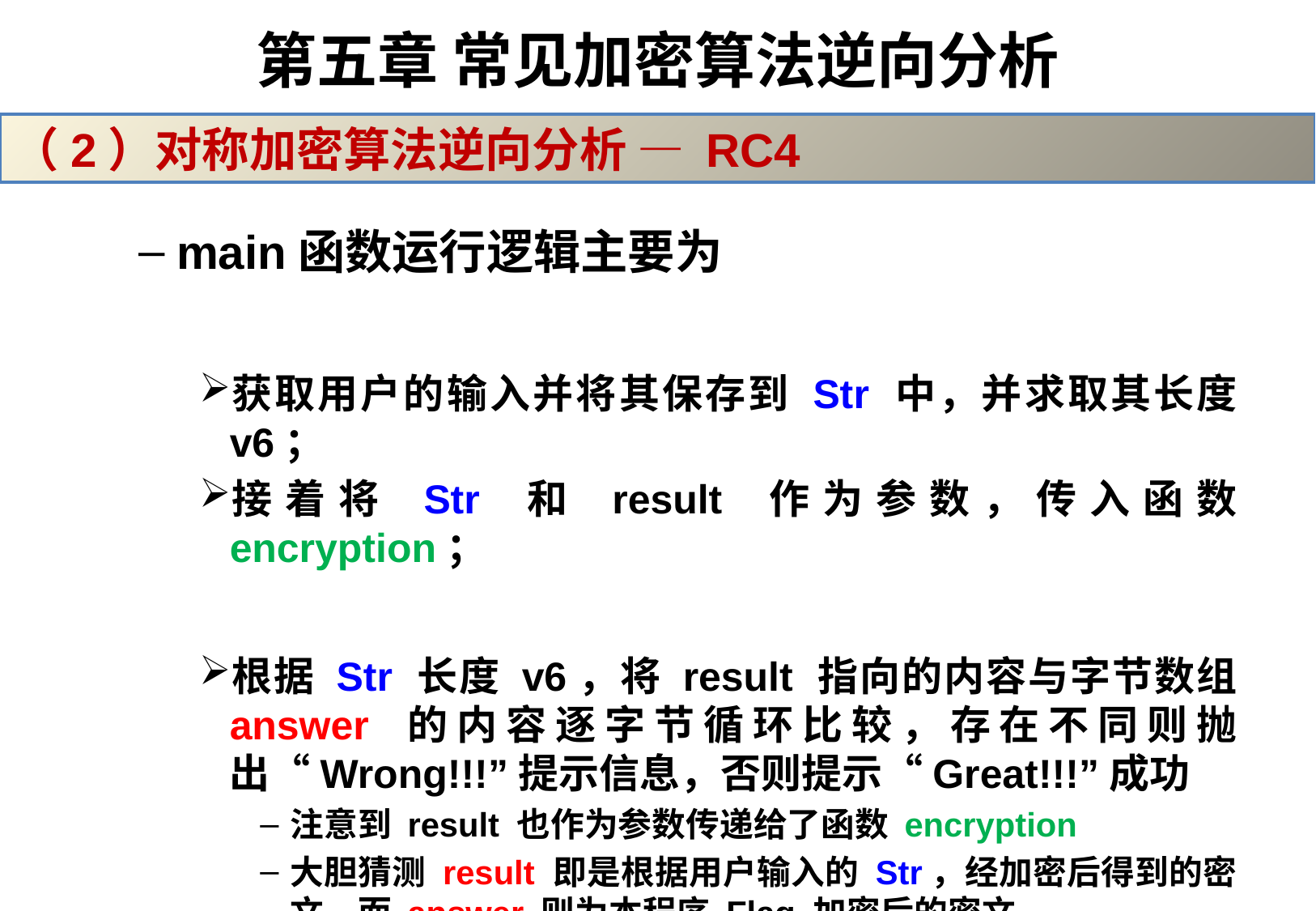

# 第五章 常见加密算法逆向分析
（2）对称加密算法逆向分析 — RC4
main函数运行逻辑主要为

获取用户的输入并将其保存到 Str 中，并求取其长度 v6；
接着将 Str 和 result 作为参数，传入函数 encryption；

根据 Str 长度 v6，将 result 指向的内容与字节数组 answer 的内容逐字节循环比较，存在不同则抛出“Wrong!!!”提示信息，否则提示“Great!!!”成功
注意到 result 也作为参数传递给了函数 encryption
大胆猜测 result 即是根据用户输入的 Str，经加密后得到的密文，而 answer 则为本程序 Flag 加密后的密文